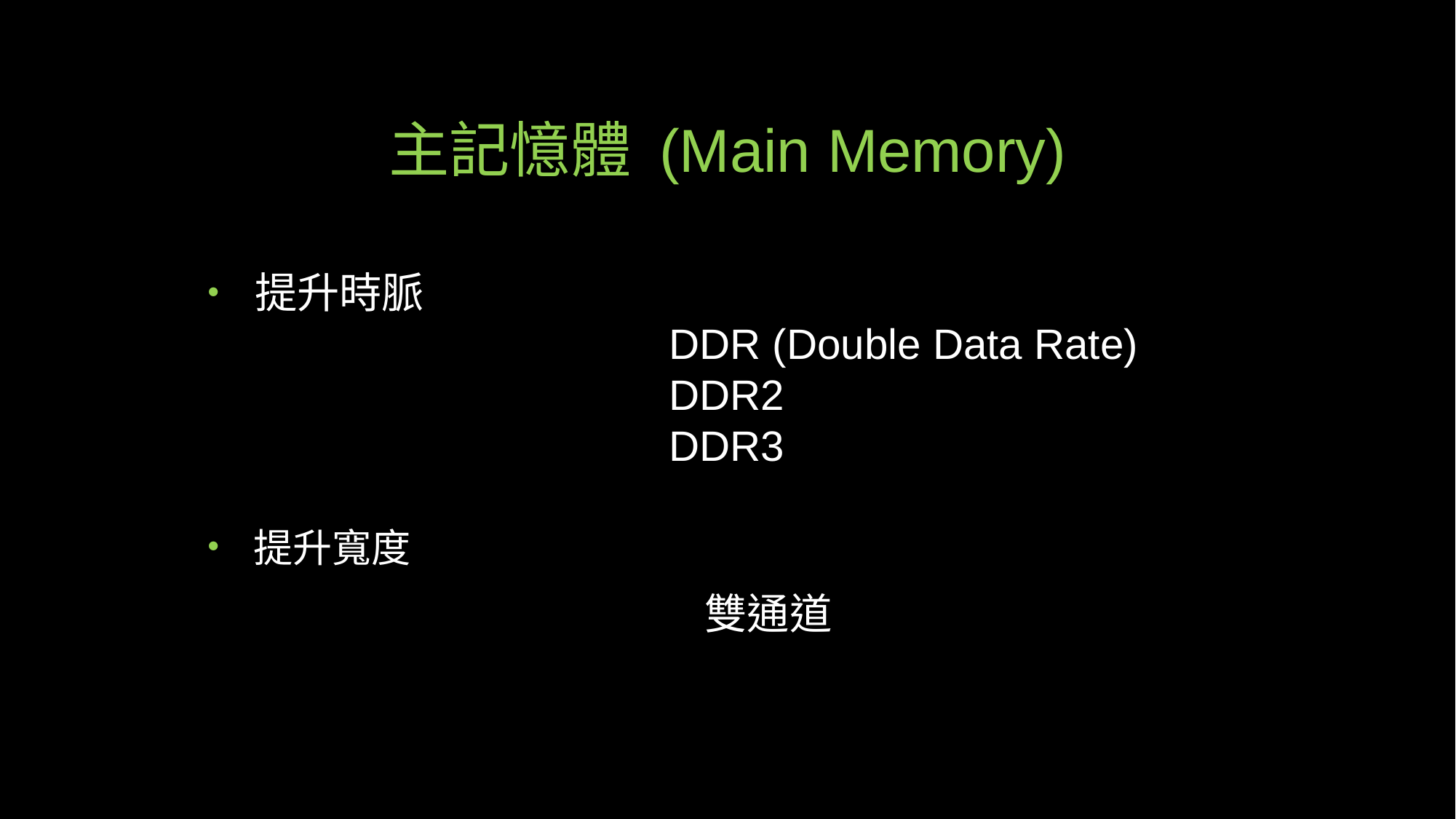

# 主記憶體 (Main Memory)
• 提升時脈

• 提升寬度

   DDR (Double Data Rate)
   DDR2
   DDR3
雙通道